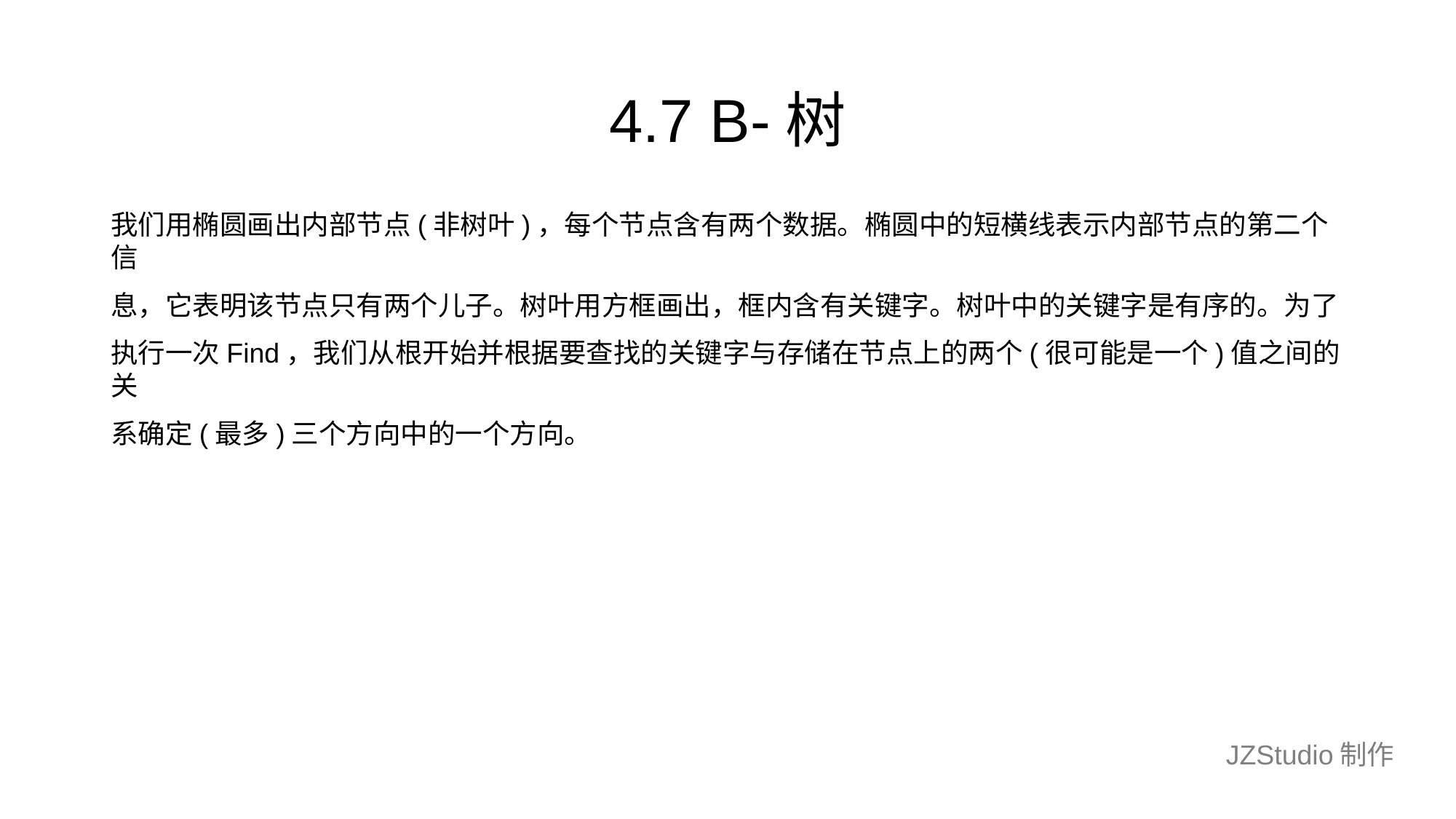

# 4.7 B-树
我们用椭圆画出内部节点(非树叶)，每个节点含有两个数据。椭圆中的短横线表示内部节点的第二个信
息，它表明该节点只有两个儿子。树叶用方框画出，框内含有关键字。树叶中的关键字是有序的。为了
执行一次Find，我们从根开始并根据要查找的关键字与存储在节点上的两个(很可能是一个)值之间的关
系确定(最多)三个方向中的一个方向。